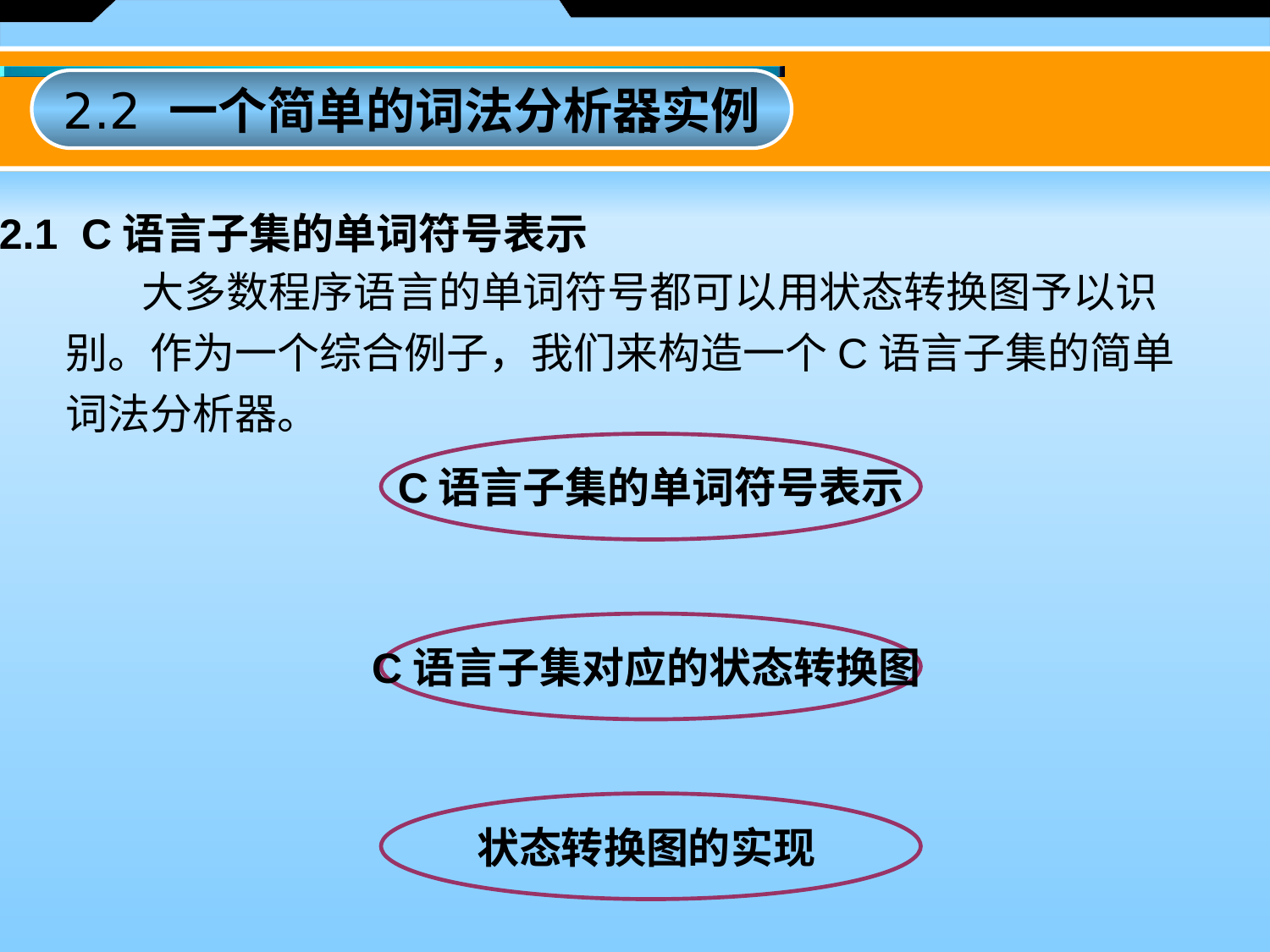

2.2 一个简单的词法分析器实例
2.2.1  C语言子集的单词符号表示
       大多数程序语言的单词符号都可以用状态转换图予以识别。作为一个综合例子，我们来构造一个C语言子集的简单词法分析器。
C语言子集的单词符号表示
C语言子集对应的状态转换图
状态转换图的实现